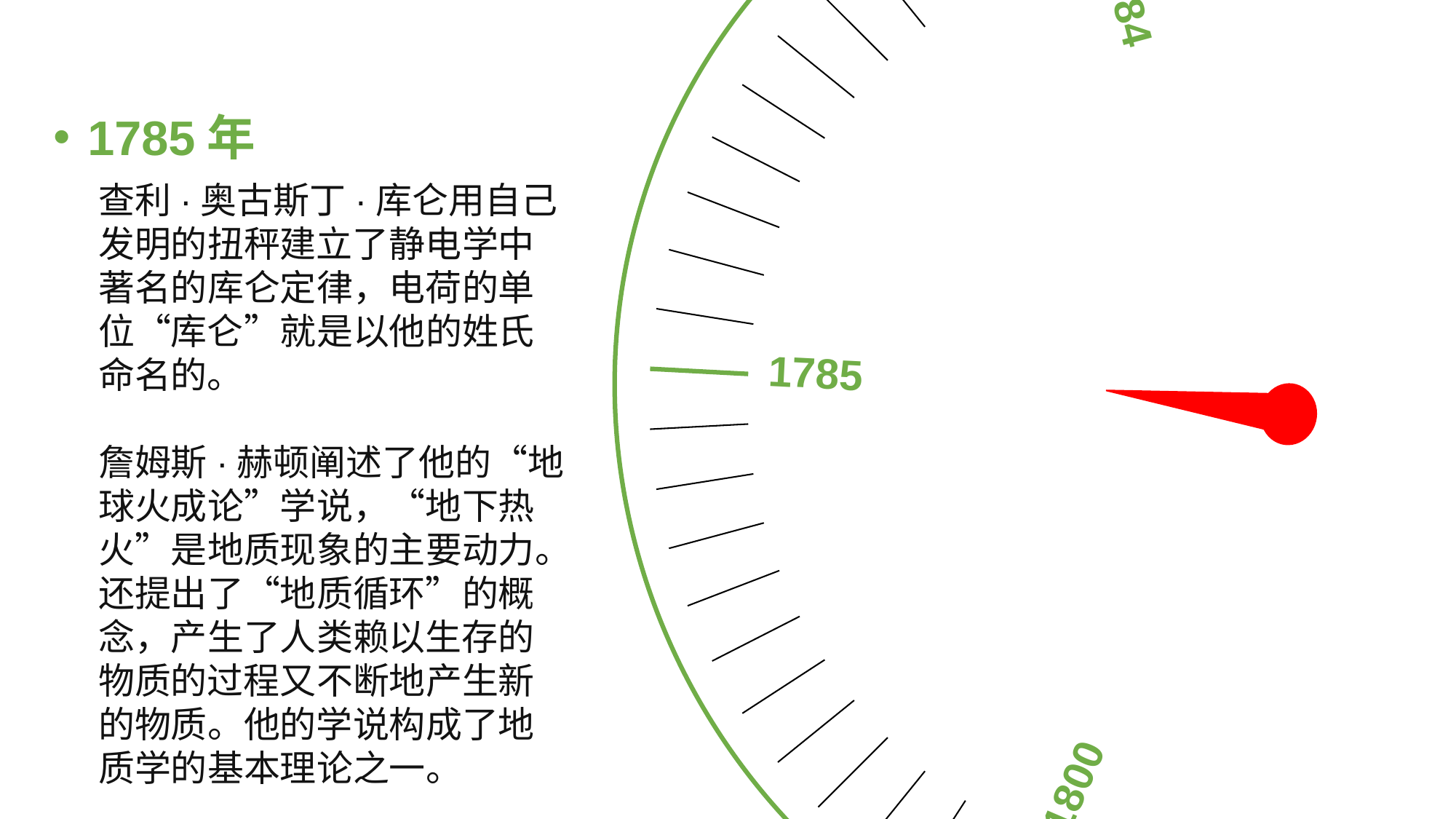

1784
1782
1785
1801
1800
1785年
查利·奥古斯丁·库仑用自己发明的扭秤建立了静电学中著名的库仑定律，电荷的单位“库仑”就是以他的姓氏命名的。

詹姆斯·赫顿阐述了他的“地球火成论”学说，“地下热火”是地质现象的主要动力。还提出了“地质循环”的概念，产生了人类赖以生存的物质的过程又不断地产生新的物质。他的学说构成了地质学的基本理论之一。